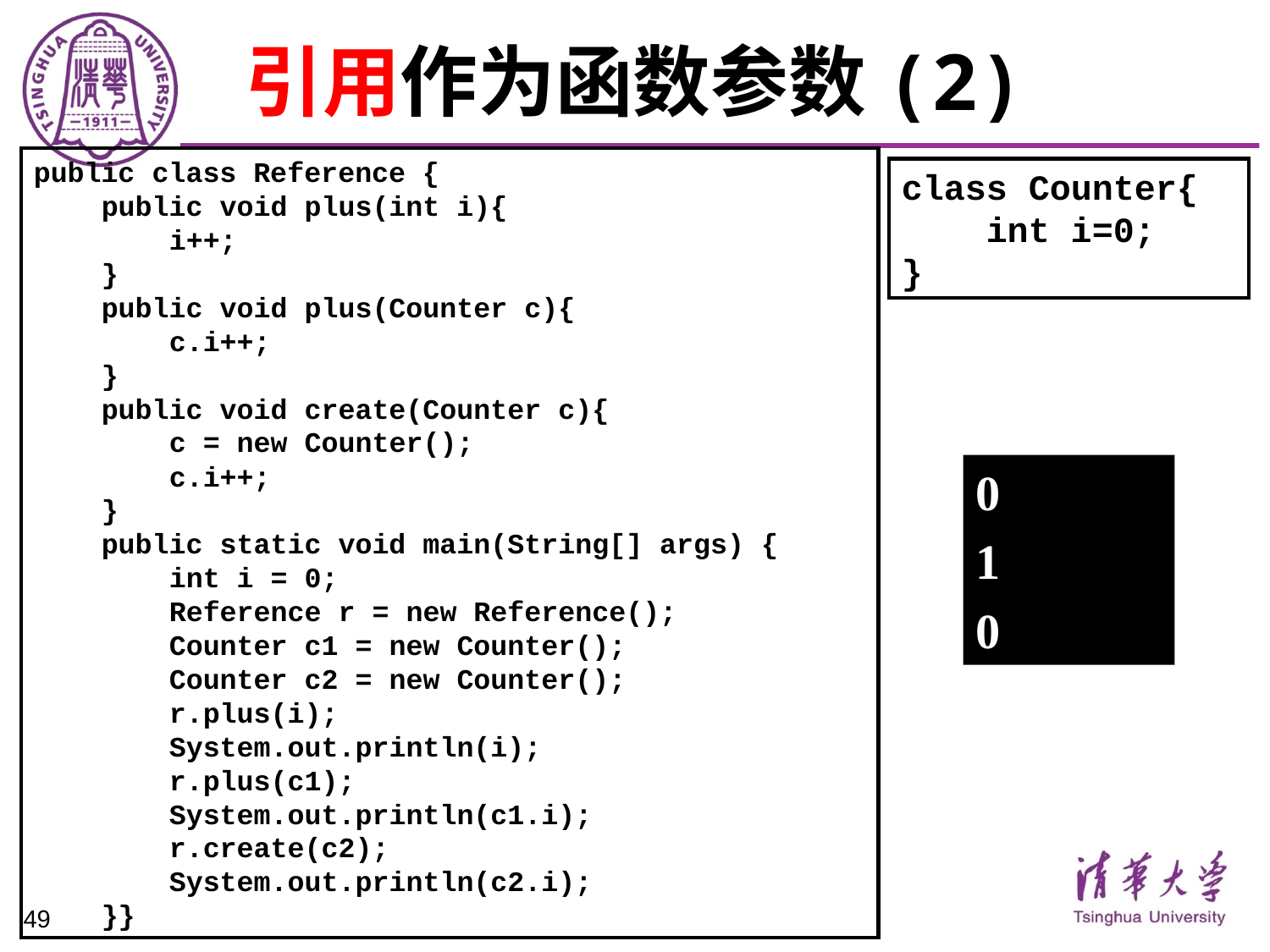

# 引用作为函数参数(2)
public class Reference {
    public void plus(int i){
        i++;
    }
    public void plus(Counter c){
        c.i++;
    }
    public void create(Counter c){
        c = new Counter();
        c.i++;
    }
    public static void main(String[] args) {
        int i = 0;
        Reference r = new Reference();
        Counter c1 = new Counter();
        Counter c2 = new Counter();
        r.plus(i);
        System.out.println(i);
        r.plus(c1);
        System.out.println(c1.i);
        r.create(c2);
        System.out.println(c2.i);
    }}
class Counter{
    int i=0;
}
0
1
0
49